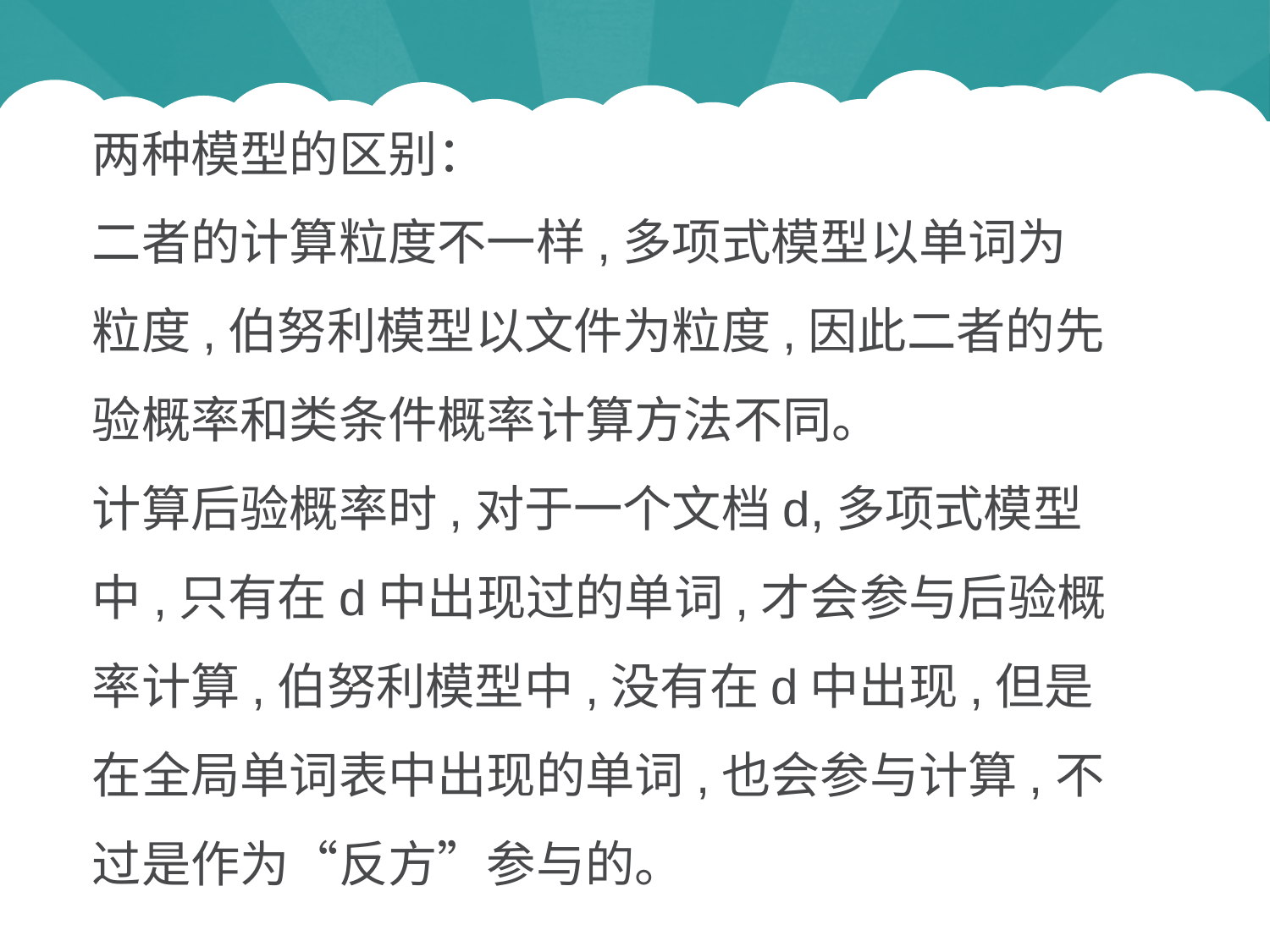

两种模型的区别：
二者的计算粒度不一样,多项式模型以单词为粒度,伯努利模型以文件为粒度,因此二者的先验概率和类条件概率计算方法不同。
计算后验概率时,对于一个文档d,多项式模型中,只有在d中出现过的单词,才会参与后验概率计算,伯努利模型中,没有在d中出现,但是在全局单词表中出现的单词,也会参与计算,不过是作为“反方”参与的。